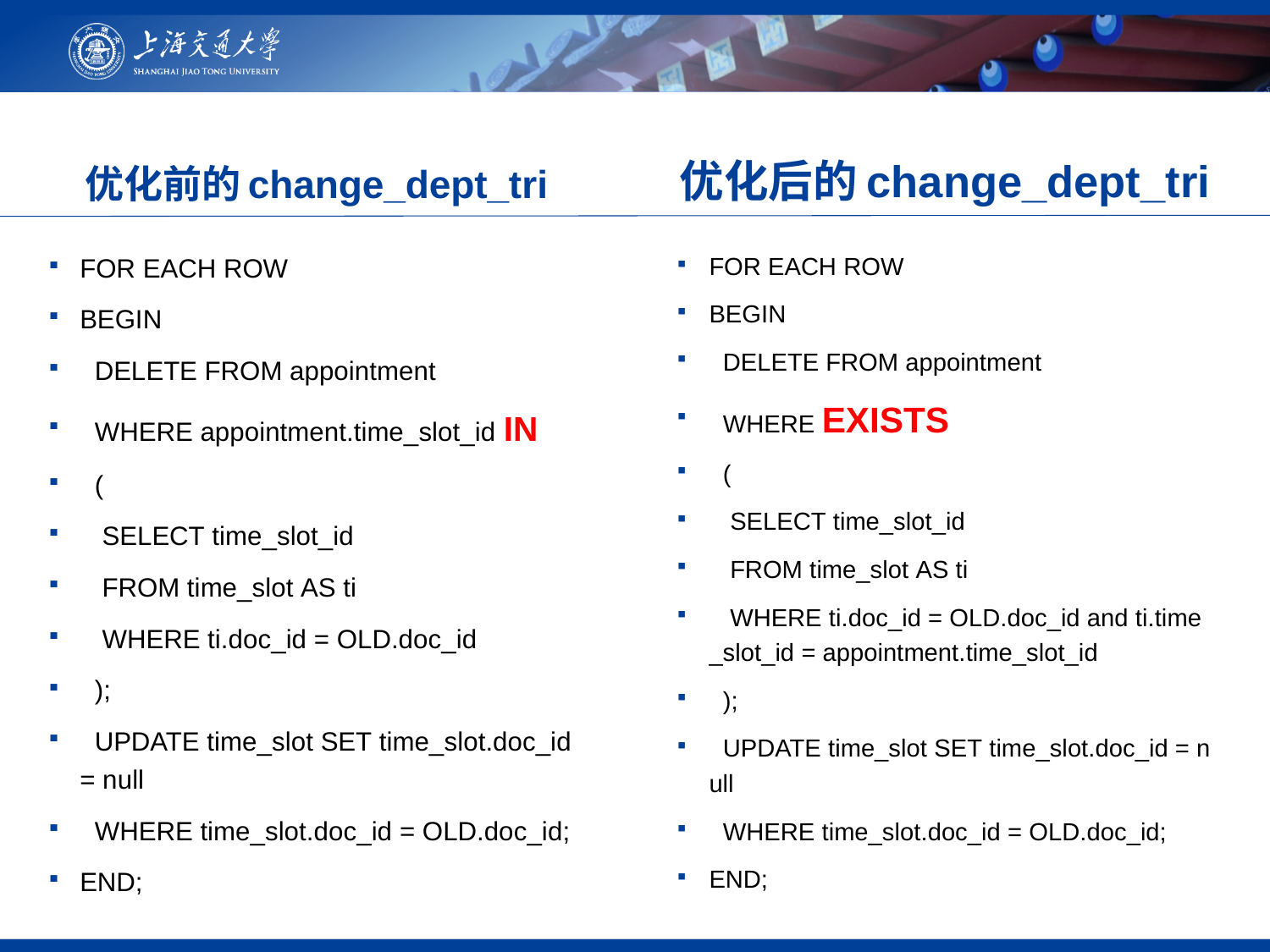

21
优化后的change_dept_tri
# 优化前的change_dept_tri
FOR EACH ROW
BEGIN
  DELETE FROM appointment
  WHERE appointment.time_slot_id IN
  (
   SELECT time_slot_id
   FROM time_slot AS ti
   WHERE ti.doc_id = OLD.doc_id
  );
  UPDATE time_slot SET time_slot.doc_id = null
  WHERE time_slot.doc_id = OLD.doc_id;
END;
FOR EACH ROW
BEGIN
  DELETE FROM appointment
  WHERE EXISTS
  (
   SELECT time_slot_id
   FROM time_slot AS ti
   WHERE ti.doc_id = OLD.doc_id and ti.time_slot_id = appointment.time_slot_id
  );
  UPDATE time_slot SET time_slot.doc_id = null
  WHERE time_slot.doc_id = OLD.doc_id;
END;